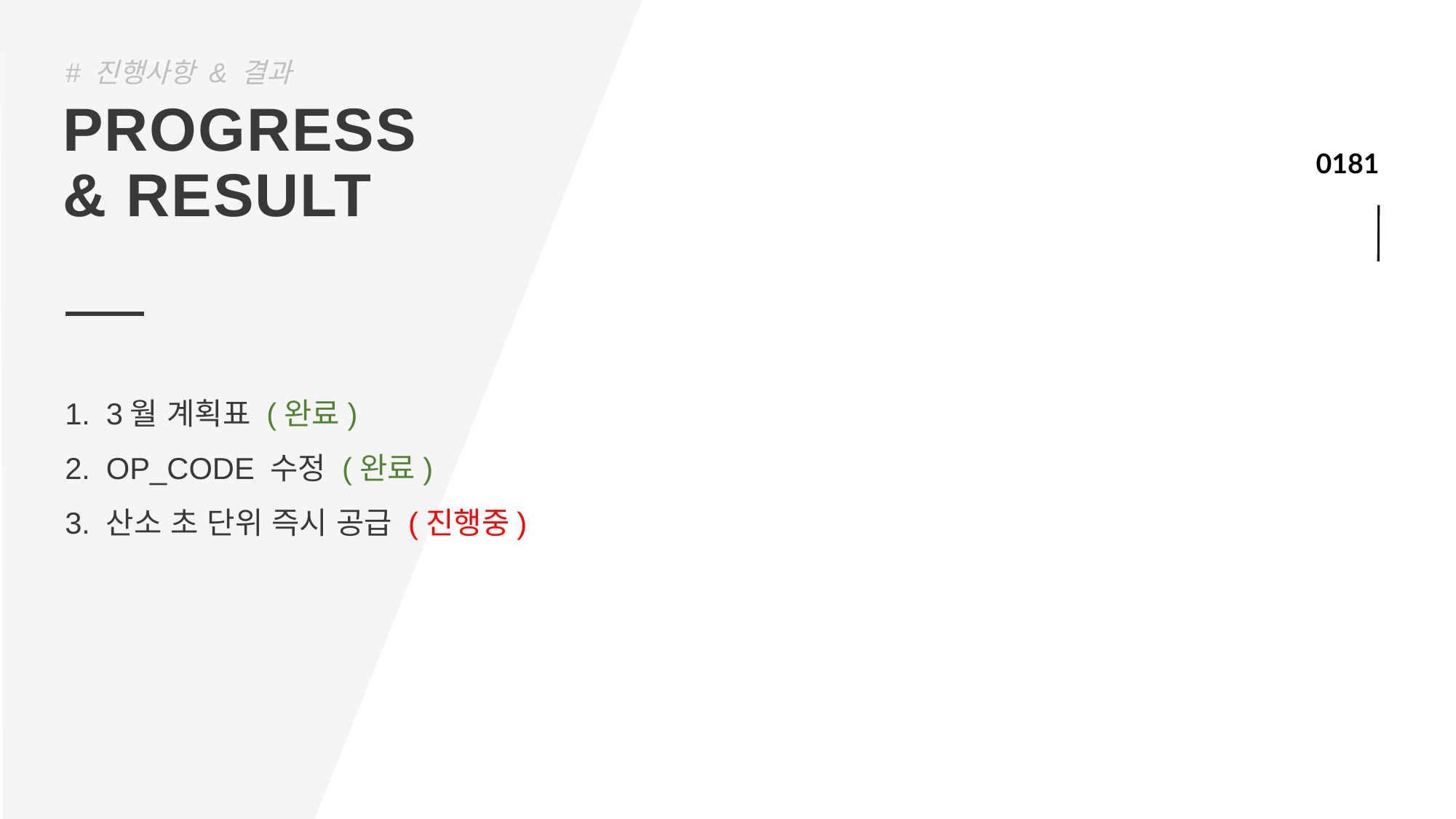

# 진행사항 & 결과
PROGRESS
& RESULT
3월 계획표 (완료)
OP_CODE 수정 (완료)
산소 초 단위 즉시 공급 (진행중)